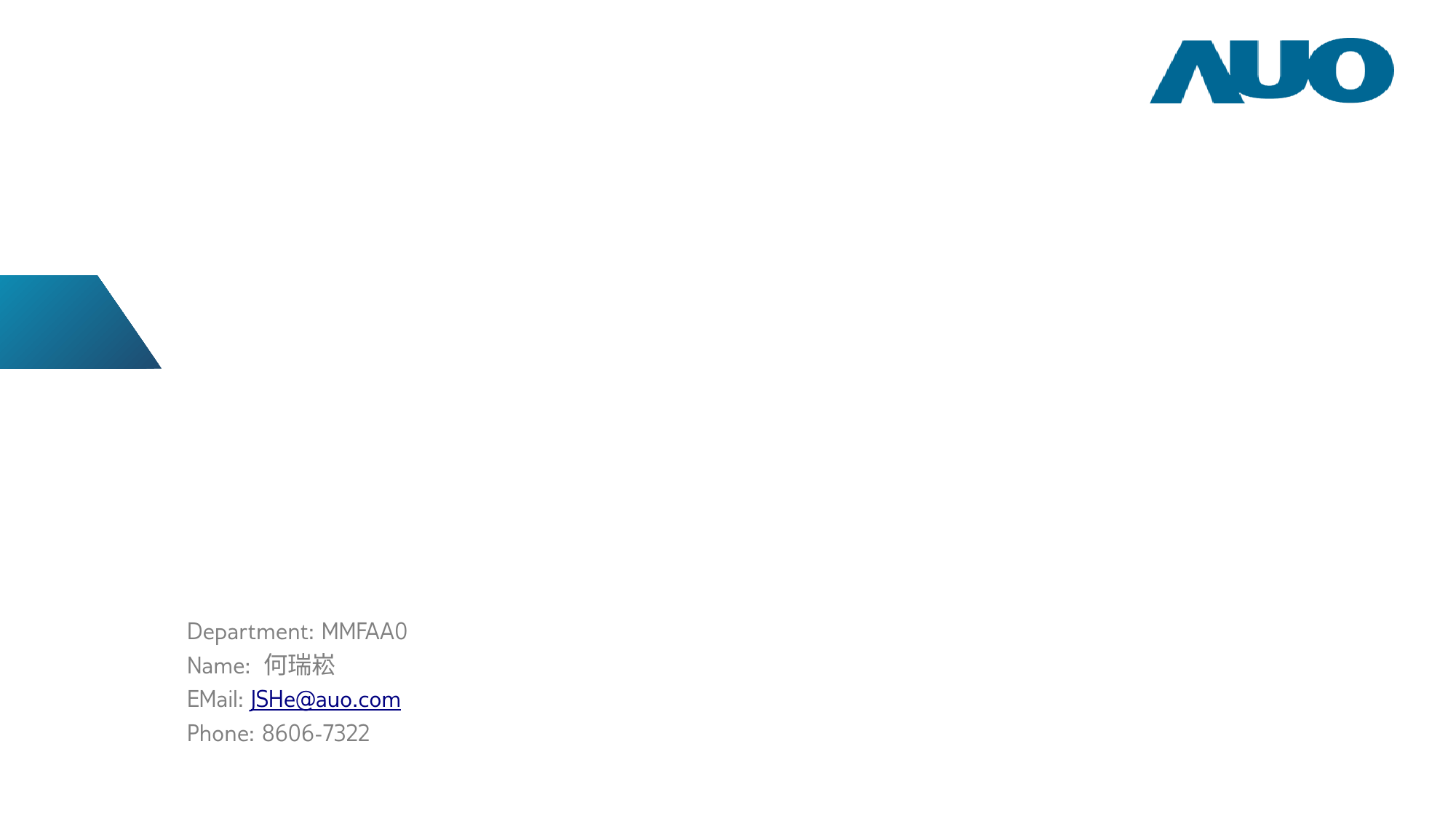

#
Department: MMFAA0
Name: 何瑞崧
EMail: JSHe@auo.com
Phone: 8606-7322